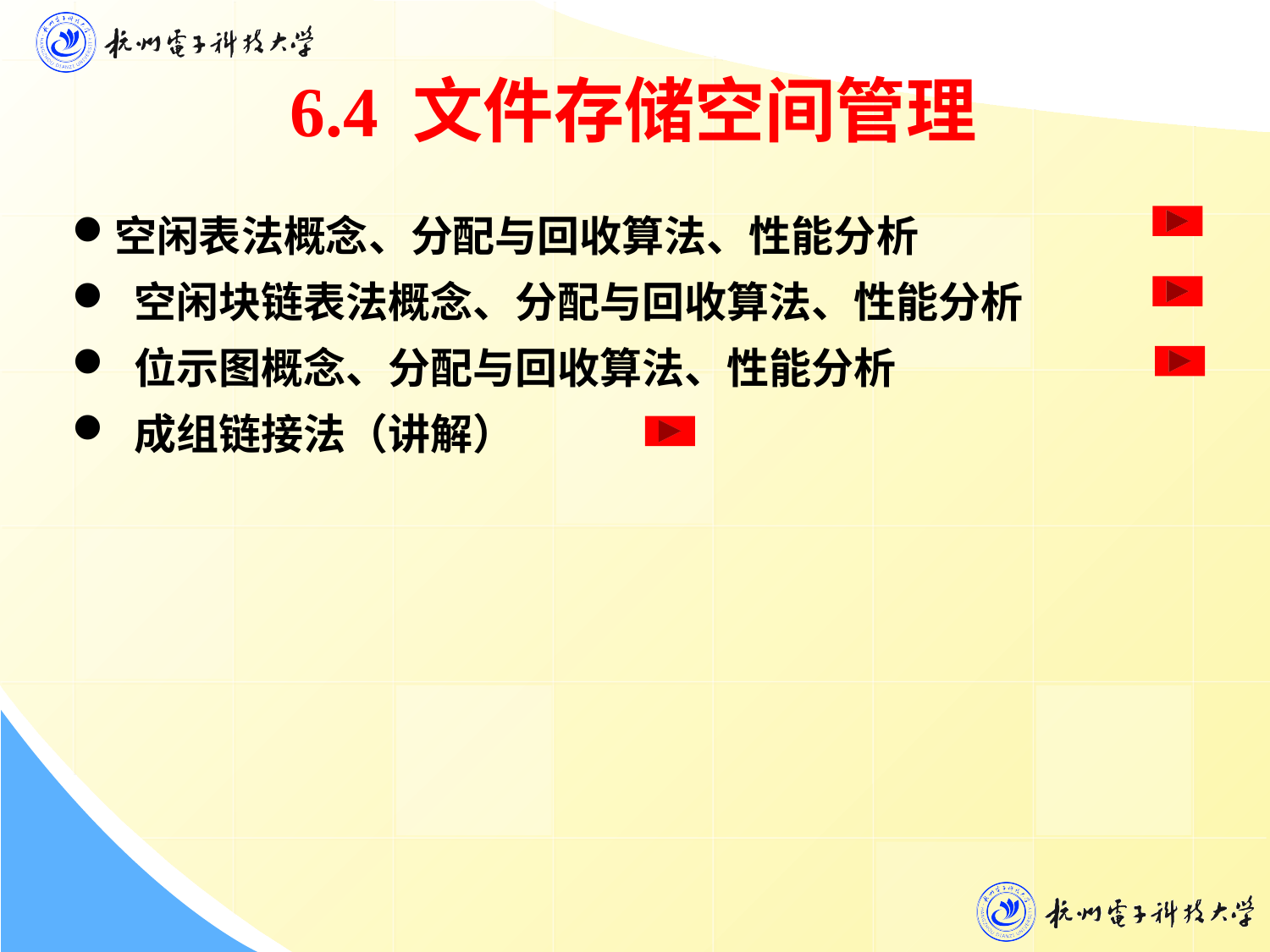

6.4 文件存储空间管理
空闲表法概念、分配与回收算法、性能分析
 空闲块链表法概念、分配与回收算法、性能分析
 位示图概念、分配与回收算法、性能分析
 成组链接法（讲解）